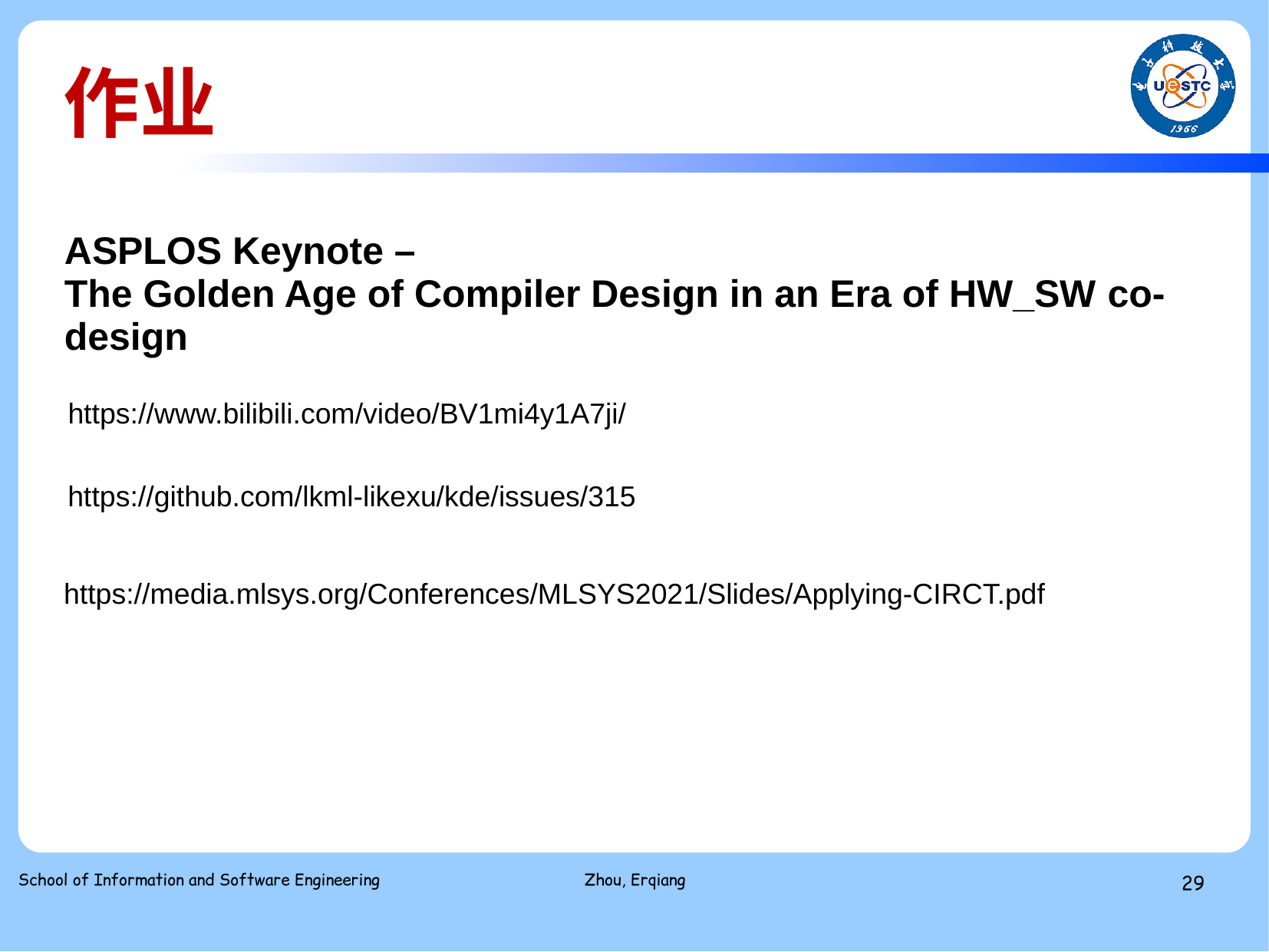

作业
ASPLOS Keynote –
The Golden Age of Compiler Design in an Era of HW_SW co-design
https://www.bilibili.com/video/BV1mi4y1A7ji/
https://github.com/lkml-likexu/kde/issues/315
https://media.mlsys.org/Conferences/MLSYS2021/Slides/Applying-CIRCT.pdf
School of Information and Software Engineering
Zhou, Erqiang
29